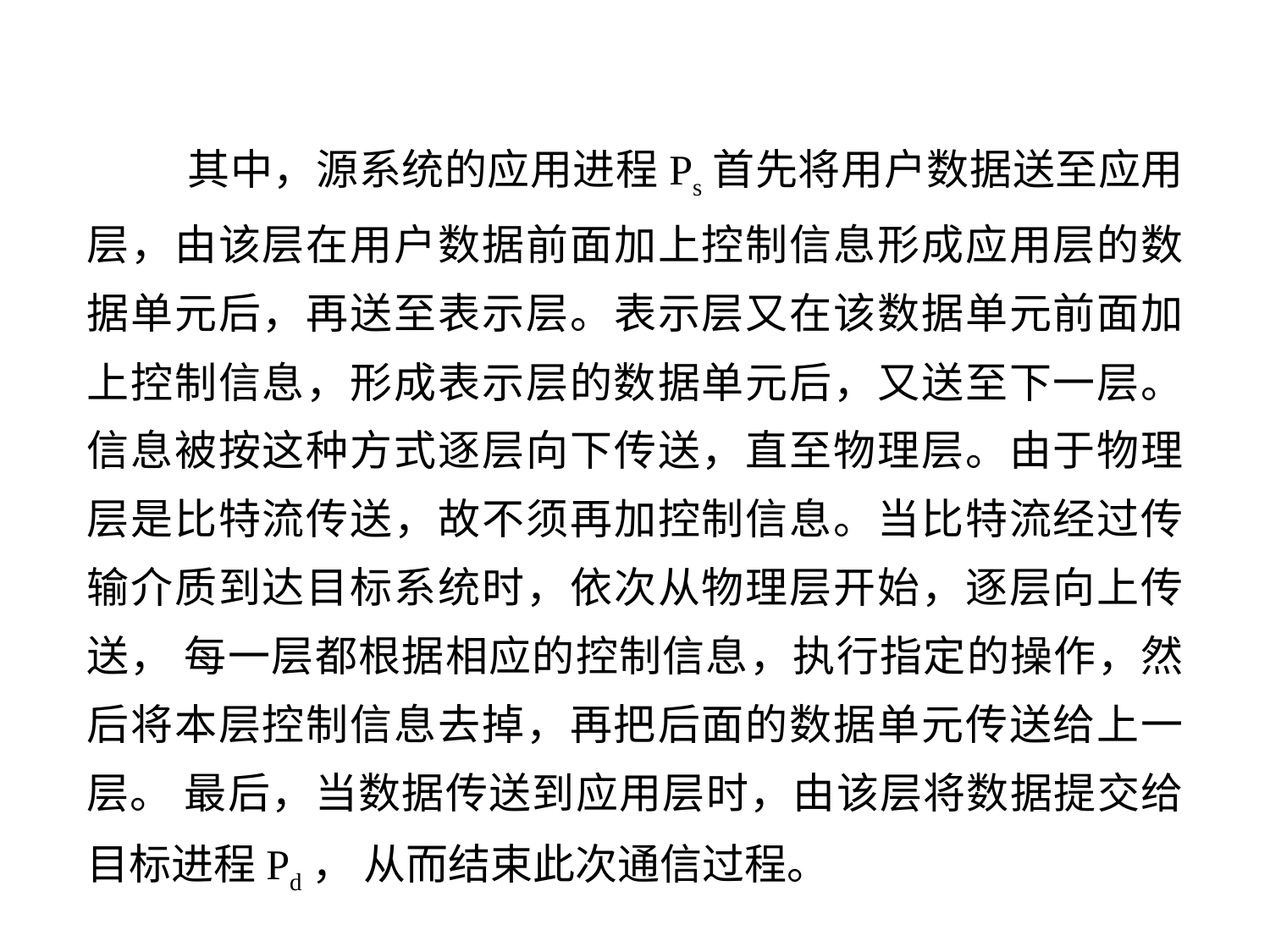

其中，源系统的应用进程Ps首先将用户数据送至应用层，由该层在用户数据前面加上控制信息形成应用层的数据单元后，再送至表示层。表示层又在该数据单元前面加上控制信息，形成表示层的数据单元后，又送至下一层。信息被按这种方式逐层向下传送，直至物理层。由于物理层是比特流传送，故不须再加控制信息。当比特流经过传输介质到达目标系统时，依次从物理层开始，逐层向上传送， 每一层都根据相应的控制信息，执行指定的操作，然后将本层控制信息去掉，再把后面的数据单元传送给上一层。 最后，当数据传送到应用层时，由该层将数据提交给目标进程Pd， 从而结束此次通信过程。